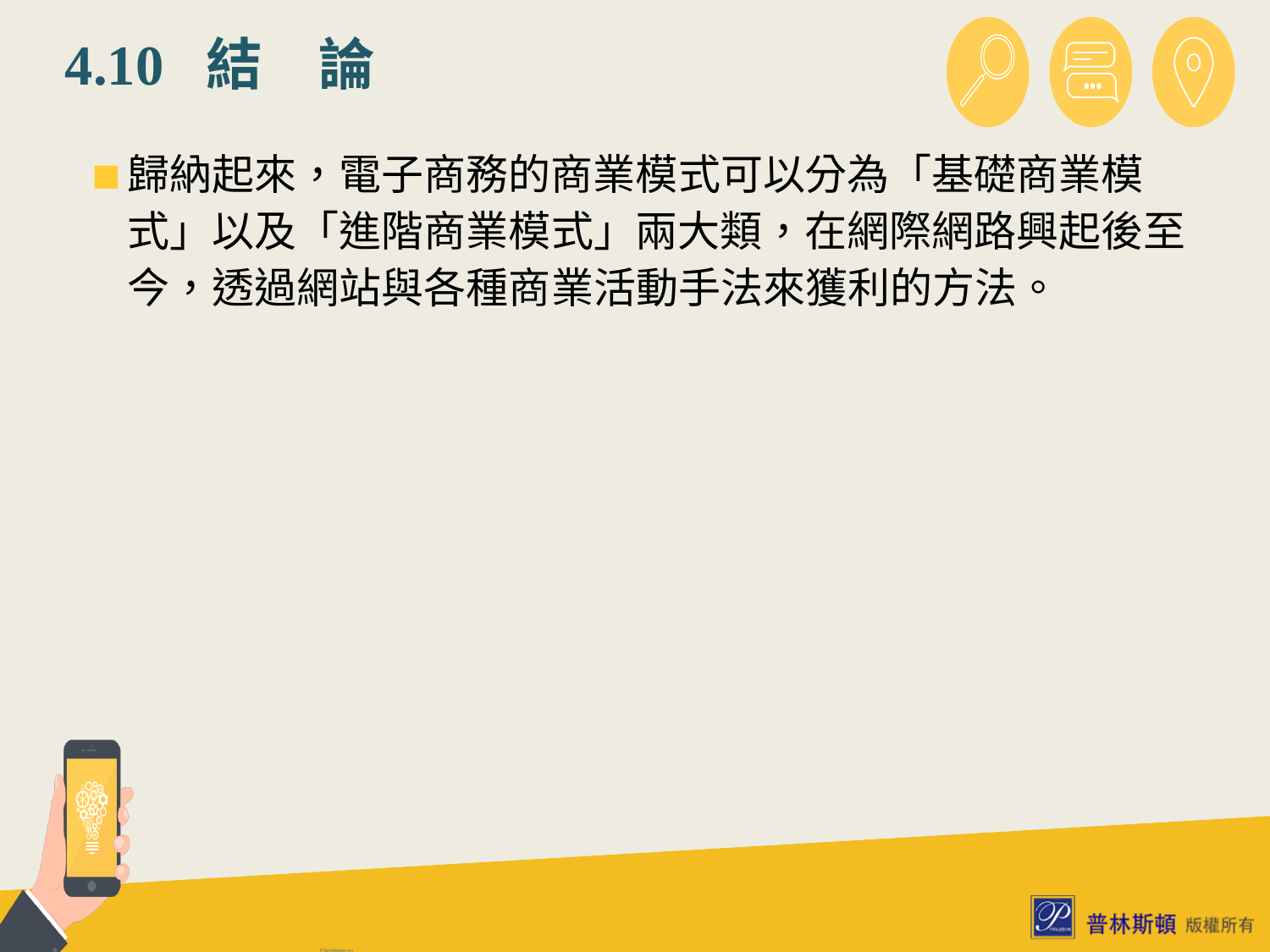

# 4.10  結　論
歸納起來，電子商務的商業模式可以分為「基礎商業模式」以及「進階商業模式」兩大類，在網際網路興起後至今，透過網站與各種商業活動手法來獲利的方法。